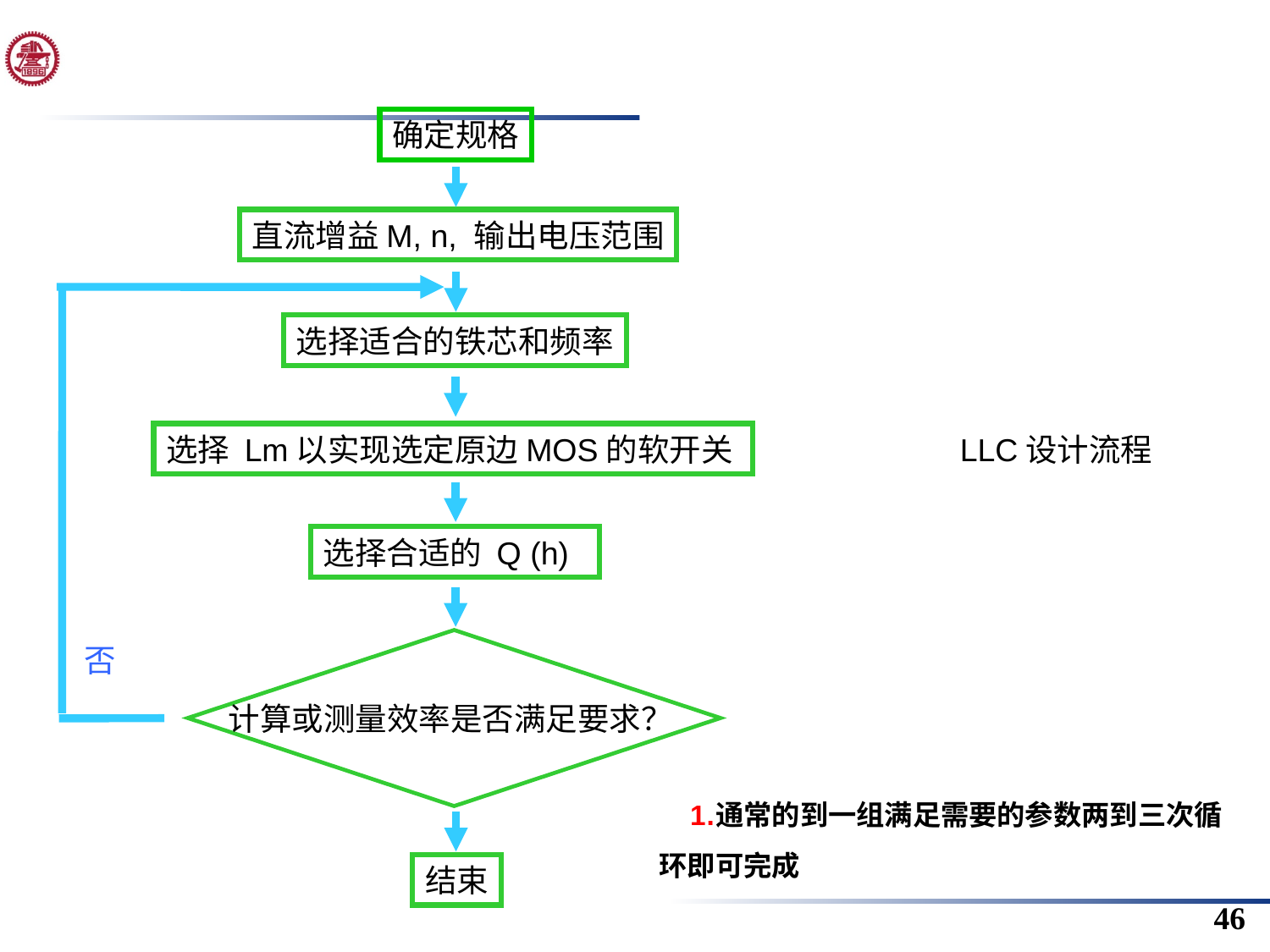

确定规格

直流增益M, n, 输出电压范围

选择适合的铁芯和频率

选择 Lm以实现选定原边MOS的软开关
LLC设计流程

选择合适的 Q (h)

计算或测量效率是否满足要求？
否

通常的到一组满足需要的参数两到三次循环即可完成

结束